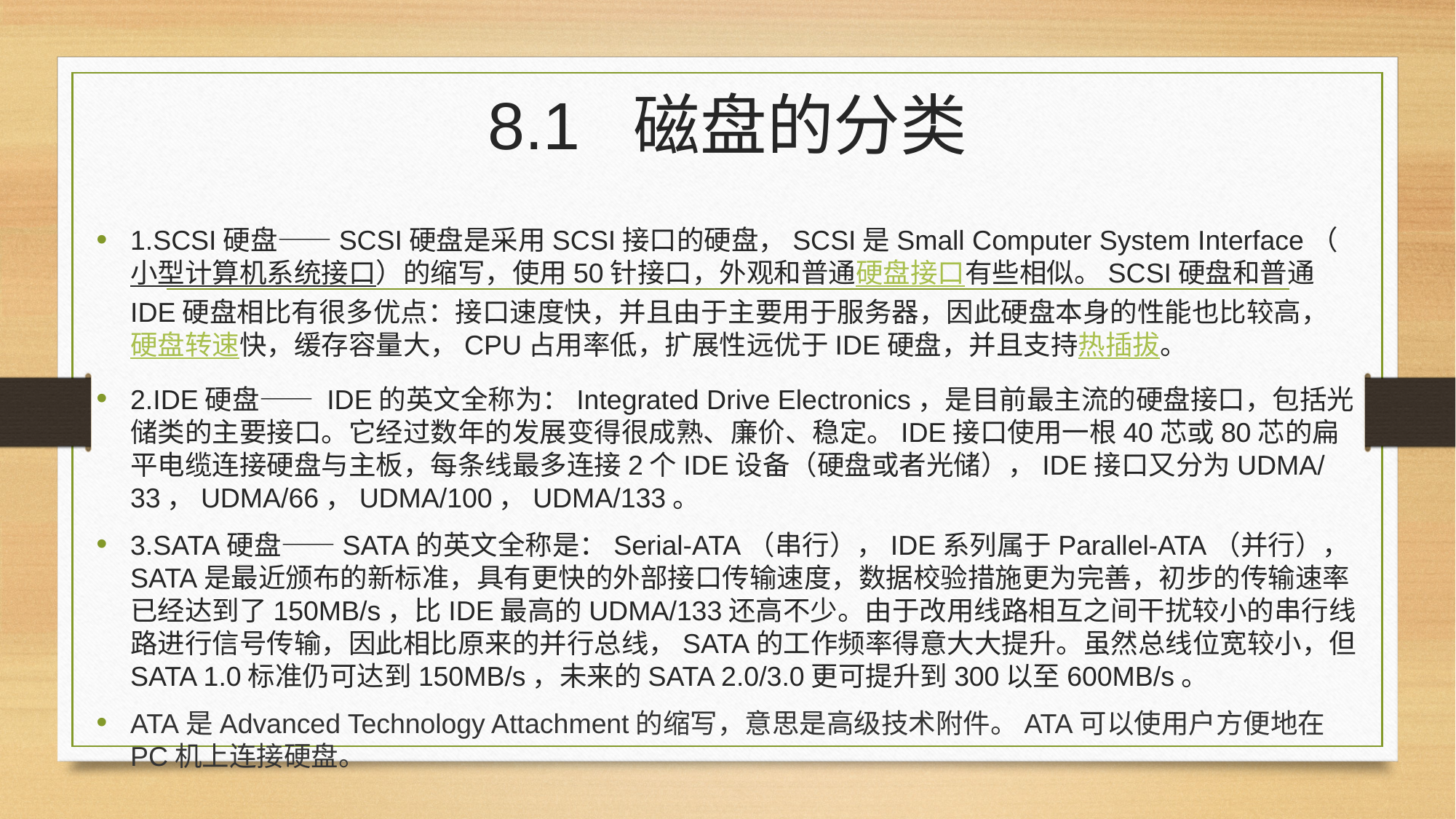

# 8.1  磁盘的分类
1.SCSI硬盘——SCSI硬盘是采用SCSI接口的硬盘，SCSI是Small Computer System Interface（小型计算机系统接口）的缩写，使用50针接口，外观和普通硬盘接口有些相似。SCSI硬盘和普通IDE硬盘相比有很多优点：接口速度快，并且由于主要用于服务器，因此硬盘本身的性能也比较高，硬盘转速快，缓存容量大，CPU占用率低，扩展性远优于IDE硬盘，并且支持热插拔。
2.IDE硬盘—— IDE的英文全称为：Integrated Drive Electronics，是目前最主流的硬盘接口，包括光储类的主要接口。它经过数年的发展变得很成熟、廉价、稳定。IDE接口使用一根40芯或80芯的扁平电缆连接硬盘与主板，每条线最多连接2个IDE设备（硬盘或者光储），IDE接口又分为UDMA/33，UDMA/66，UDMA/100，UDMA/133。
3.SATA硬盘——SATA的英文全称是：Serial-ATA（串行），IDE系列属于Parallel-ATA（并行），SATA是最近颁布的新标准，具有更快的外部接口传输速度，数据校验措施更为完善，初步的传输速率已经达到了150MB/s，比IDE最高的UDMA/133还高不少。由于改用线路相互之间干扰较小的串行线路进行信号传输，因此相比原来的并行总线，SATA的工作频率得意大大提升。虽然总线位宽较小，但SATA 1.0标准仍可达到150MB/s，未来的SATA 2.0/3.0更可提升到300以至600MB/s。
ATA是Advanced Technology Attachment的缩写，意思是高级技术附件。ATA可以使用户方便地在PC机上连接硬盘。